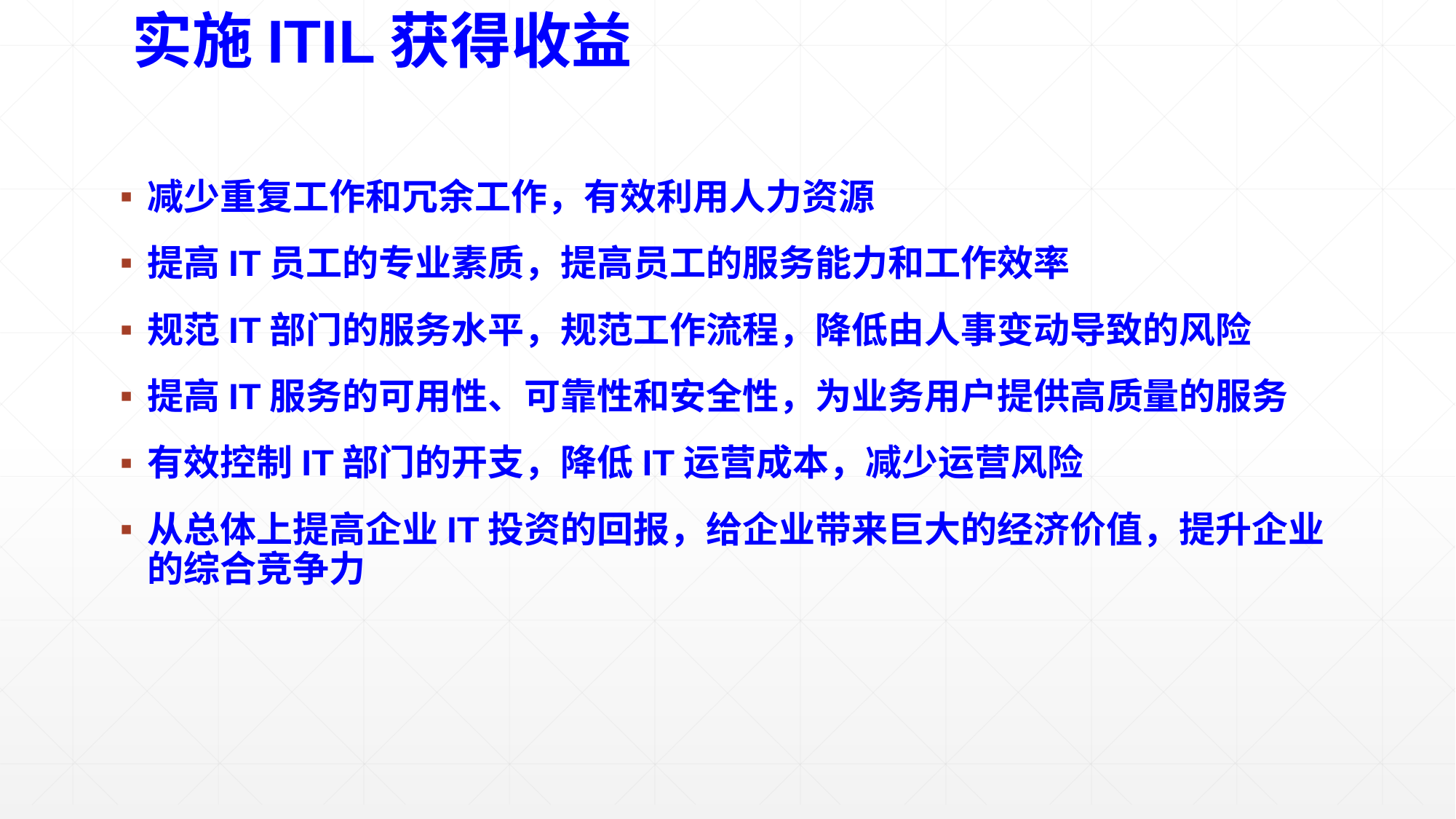

# 实施ITIL获得收益
减少重复工作和冗余工作，有效利用人力资源
提高IT员工的专业素质，提高员工的服务能力和工作效率
规范IT部门的服务水平，规范工作流程，降低由人事变动导致的风险
提高IT服务的可用性、可靠性和安全性，为业务用户提供高质量的服务
有效控制IT部门的开支，降低IT运营成本，减少运营风险
从总体上提高企业IT投资的回报，给企业带来巨大的经济价值，提升企业的综合竞争力